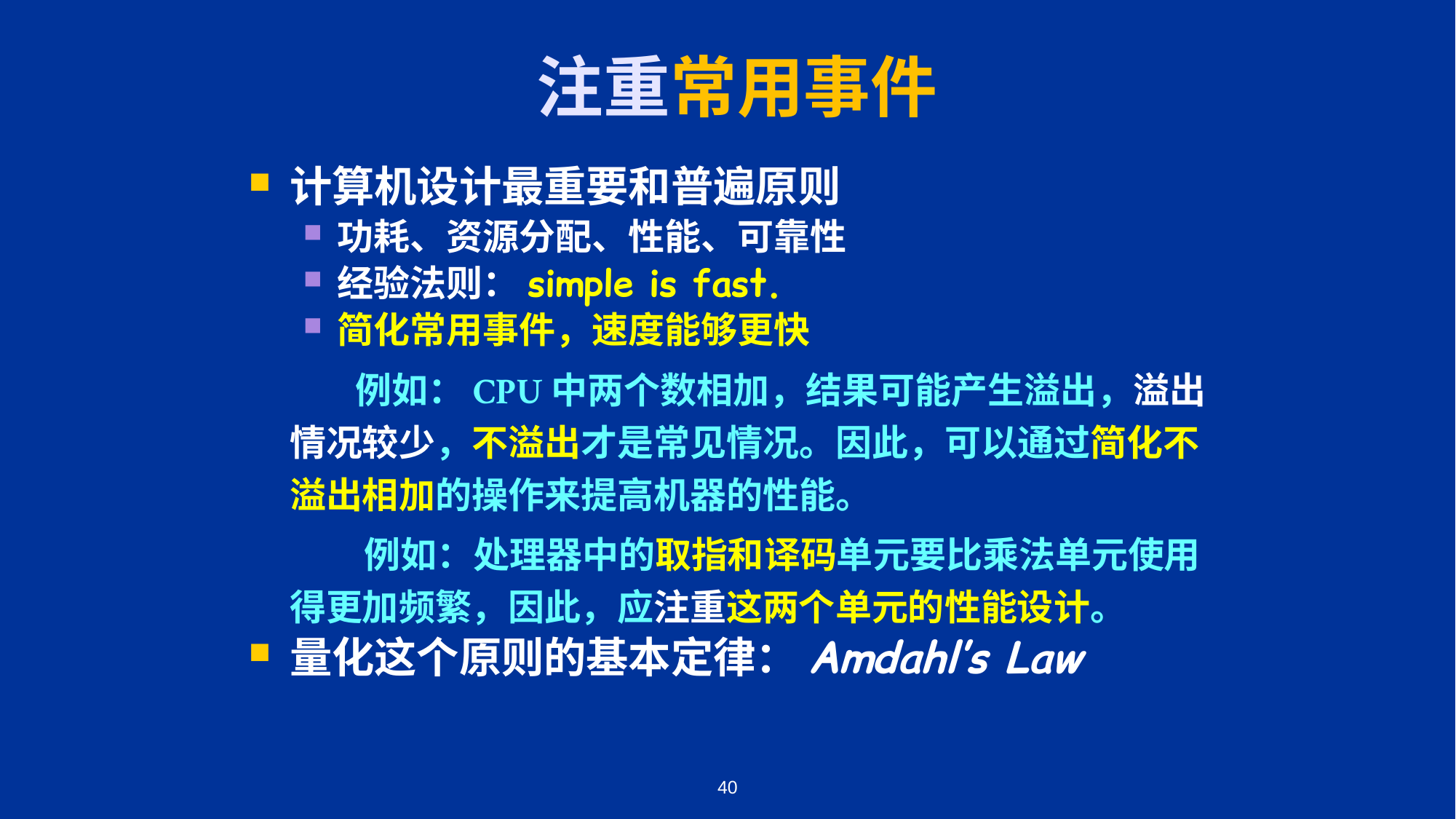

# 注重常用事件
计算机设计最重要和普遍原则
功耗、资源分配、性能、可靠性
经验法则：simple is fast.
简化常用事件，速度能够更快
            例如：CPU中两个数相加，结果可能产生溢出，溢出情况较少，不溢出才是常见情况。因此，可以通过简化不溢出相加的操作来提高机器的性能。
             例如：处理器中的取指和译码单元要比乘法单元使用得更加频繁，因此，应注重这两个单元的性能设计。
量化这个原则的基本定律：Amdahl’s Law
40